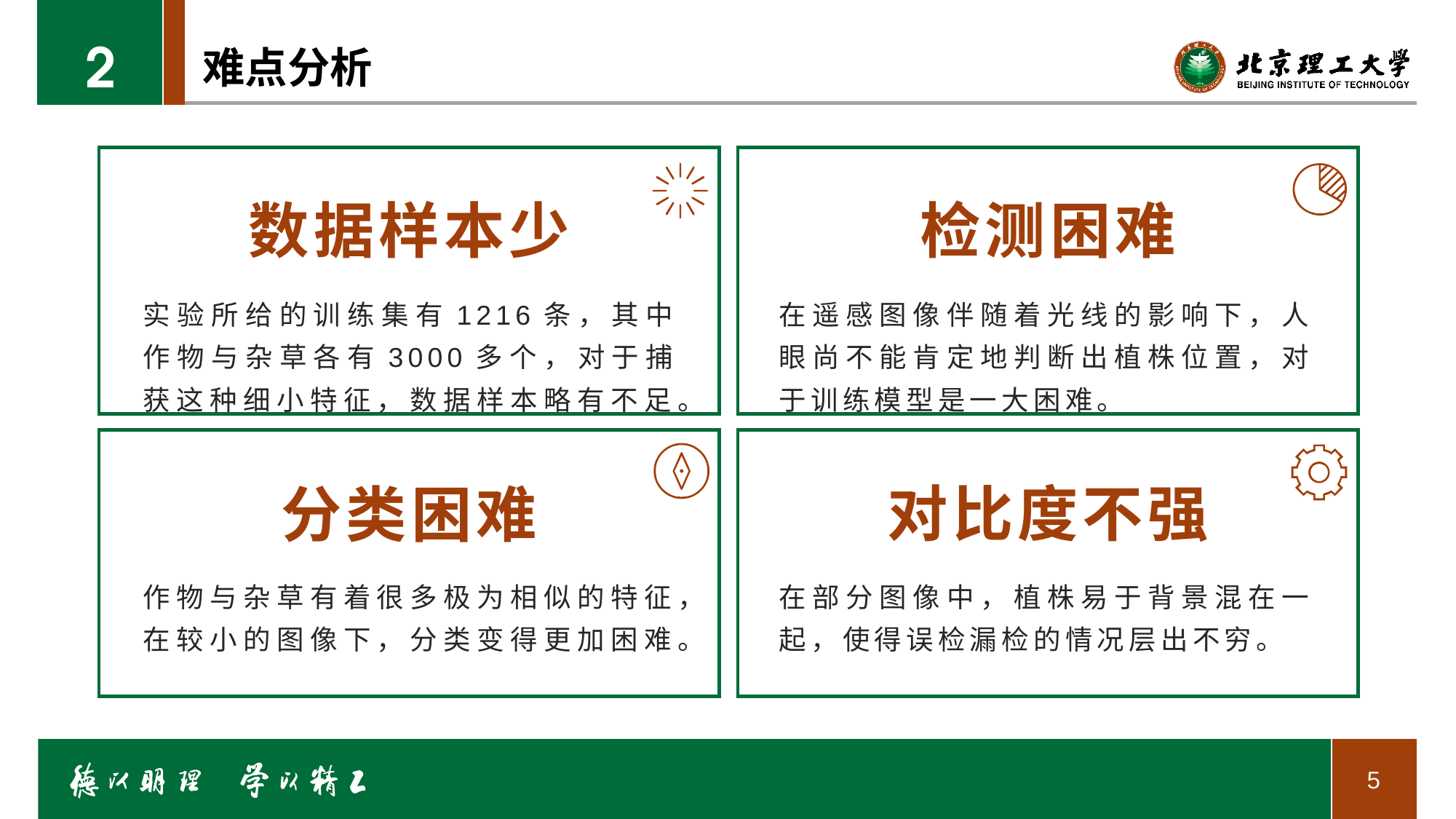

2
# 难点分析

数据样本少
检测困难
实验所给的训练集有1216条，其中作物与杂草各有3000多个，对于捕获这种细小特征，数据样本略有不足。
在遥感图像伴随着光线的影响下，人眼尚不能肯定地判断出植株位置，对于训练模型是一大困难。

对比度不强
分类困难
作物与杂草有着很多极为相似的特征，在较小的图像下，分类变得更加困难。
在部分图像中，植株易于背景混在一起，使得误检漏检的情况层出不穷。